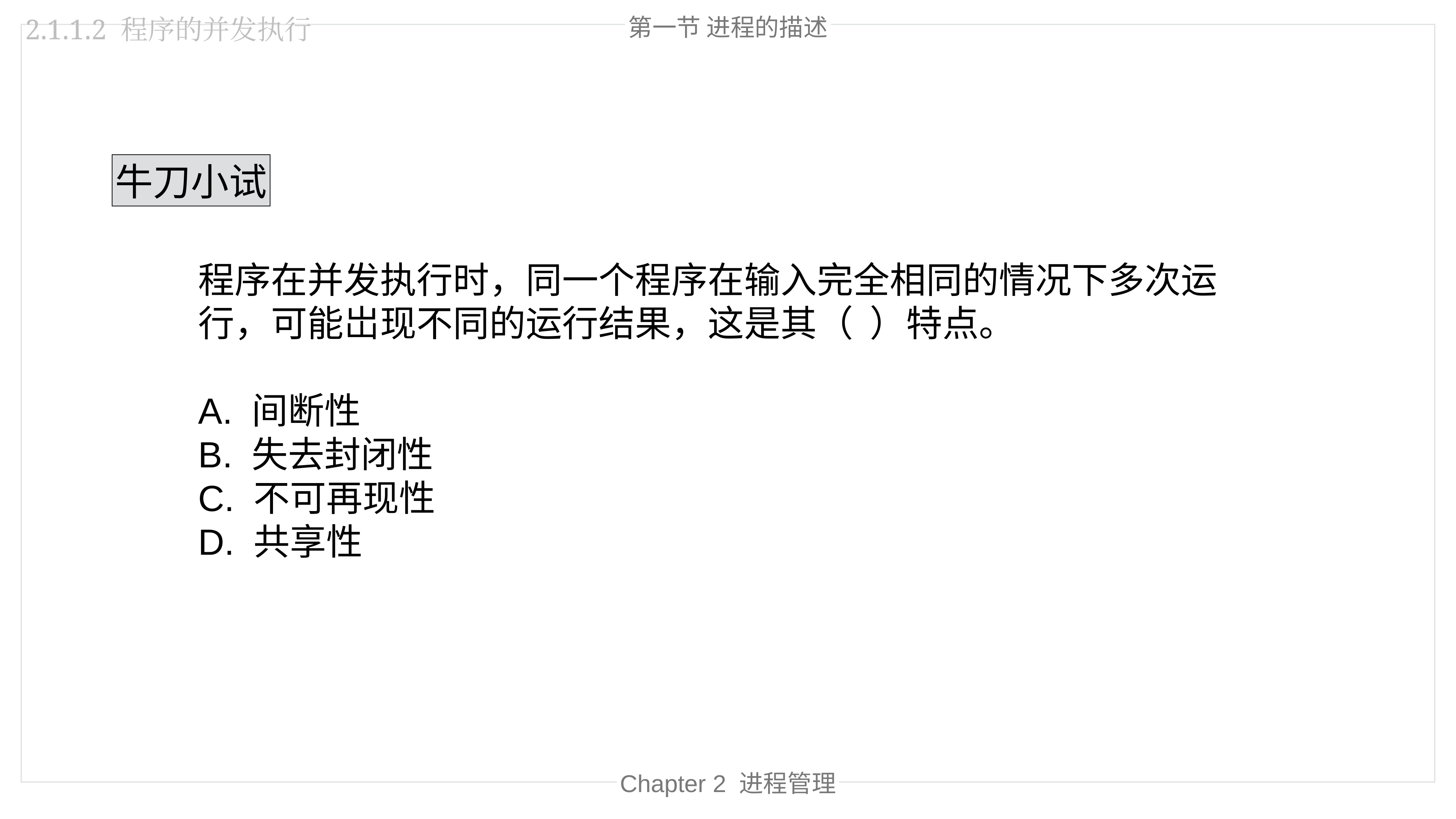

第一节 进程的描述
2.1.1.2 程序的并发执行

牛刀小试
程序在并发执行时，同一个程序在输入完全相同的情况下多次运行，可能岀现不同的运行结果，这是其（  ）特点。

A. 间断性
B. 失去封闭性
C. 不可再现性
D. 共享性
Chapter 2 进程管理